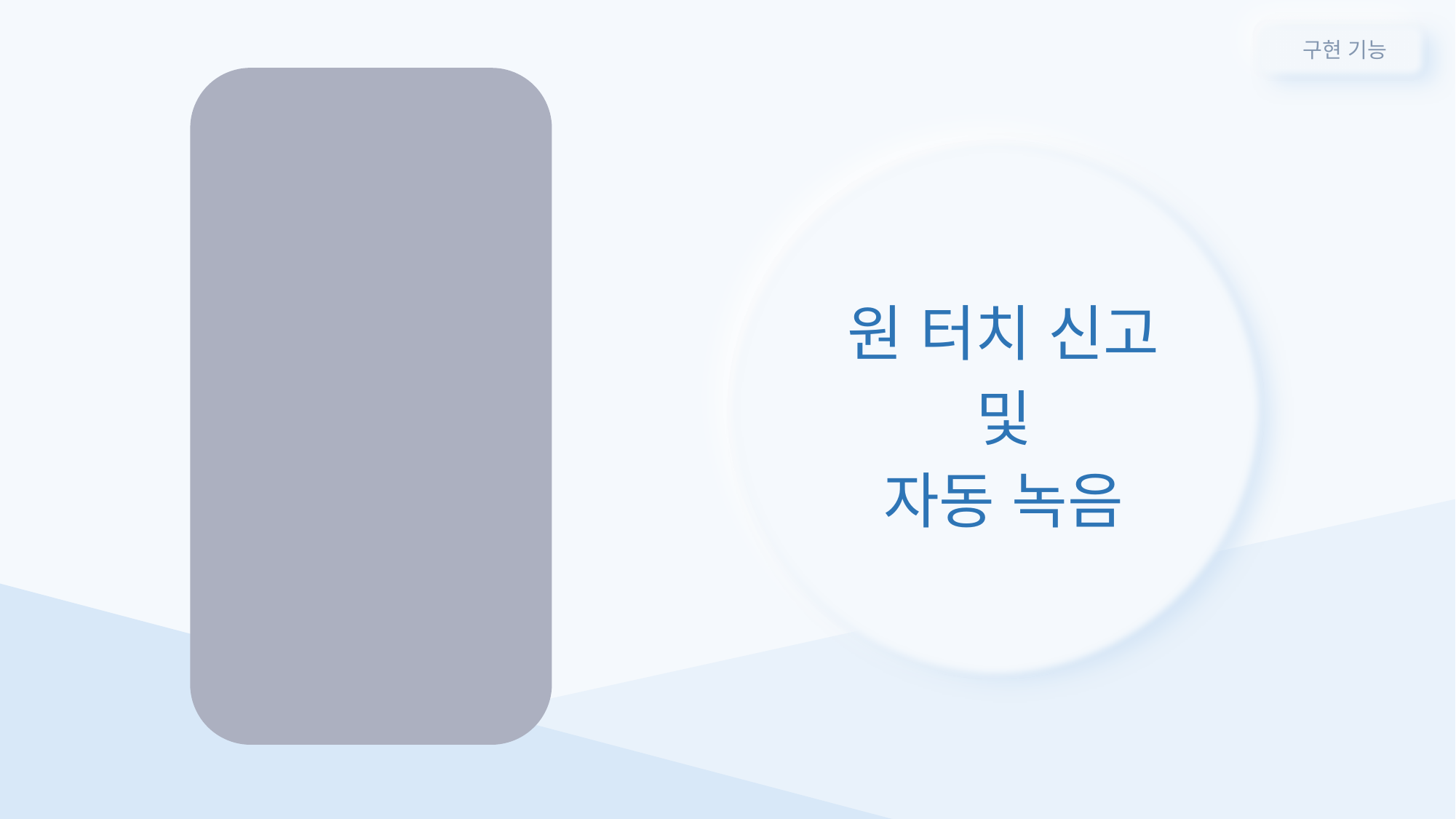

구현 기능

원 터치 신고
및
자동 녹음